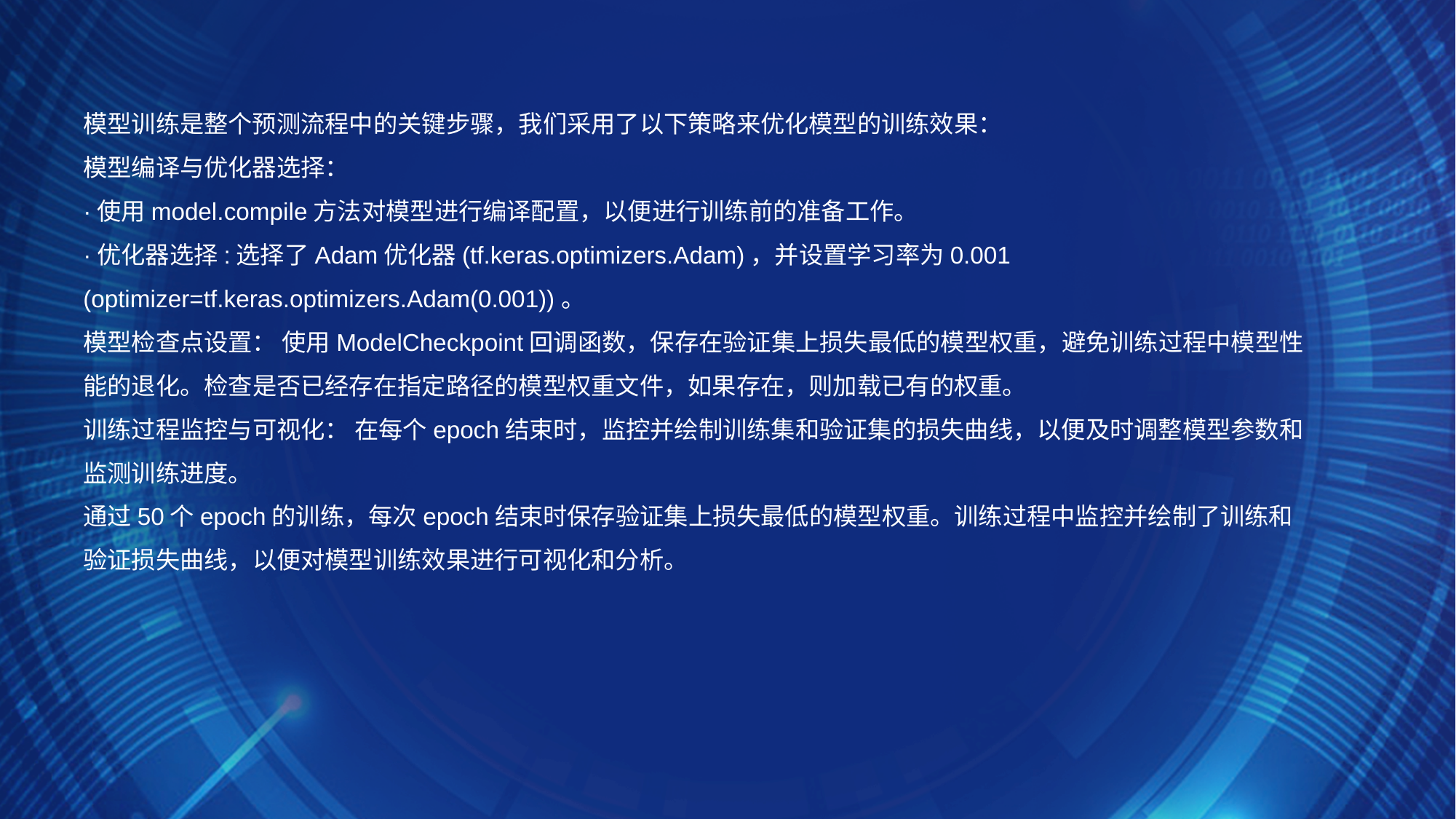

模型训练是整个预测流程中的关键步骤，我们采用了以下策略来优化模型的训练效果：
模型编译与优化器选择：
·使用model.compile方法对模型进行编译配置，以便进行训练前的准备工作。
·优化器选择:选择了Adam优化器(tf.keras.optimizers.Adam)，并设置学习率为0.001 (optimizer=tf.keras.optimizers.Adam(0.001))。
模型检查点设置： 使用ModelCheckpoint回调函数，保存在验证集上损失最低的模型权重，避免训练过程中模型性能的退化。检查是否已经存在指定路径的模型权重文件，如果存在，则加载已有的权重。
训练过程监控与可视化： 在每个epoch结束时，监控并绘制训练集和验证集的损失曲线，以便及时调整模型参数和监测训练进度。
通过50个epoch的训练，每次epoch结束时保存验证集上损失最低的模型权重。训练过程中监控并绘制了训练和验证损失曲线，以便对模型训练效果进行可视化和分析。